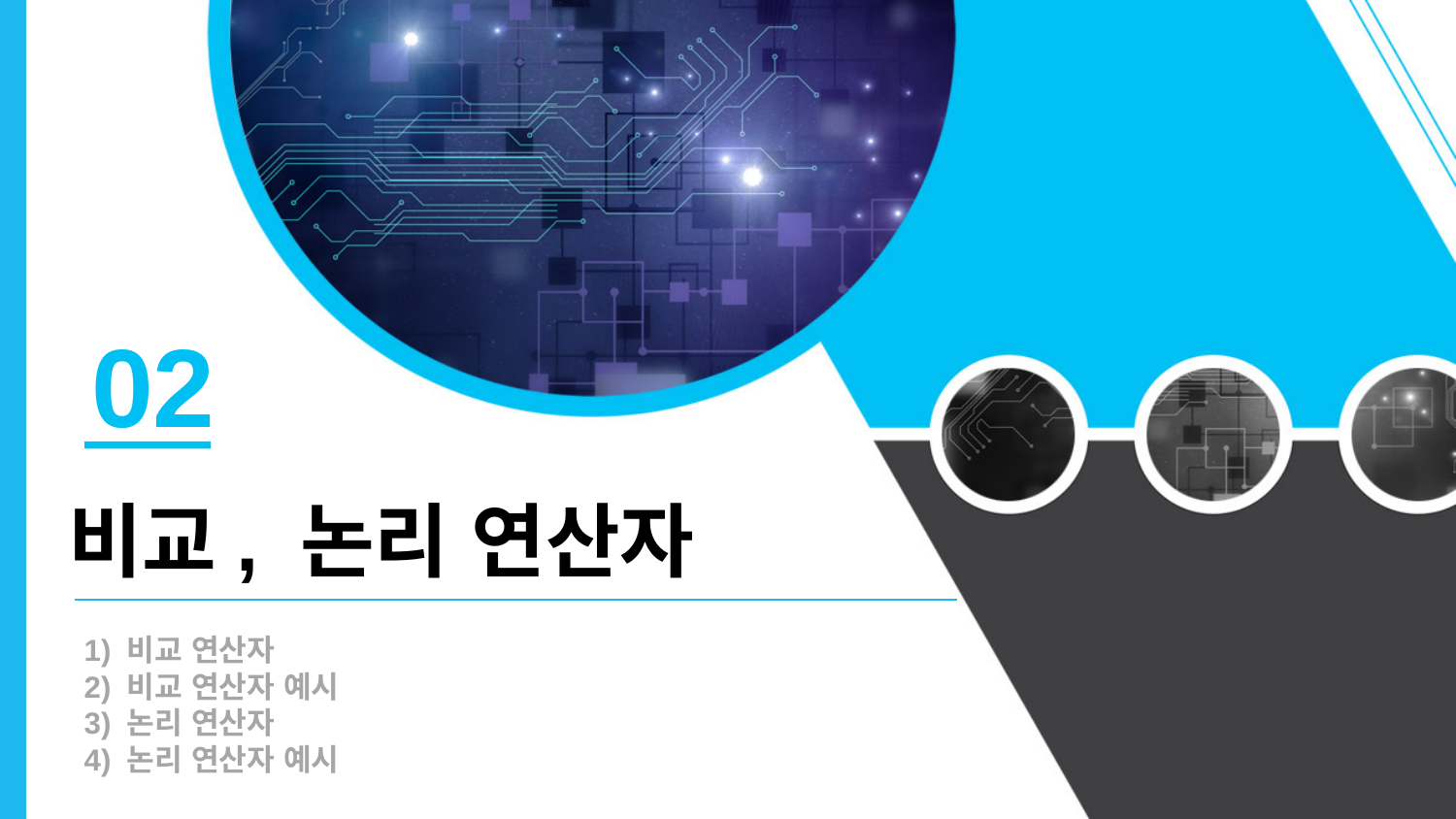

02

비교, 논리 연산자
1) 비교 연산자
2) 비교 연산자 예시
3) 논리 연산자
4) 논리 연산자 예시